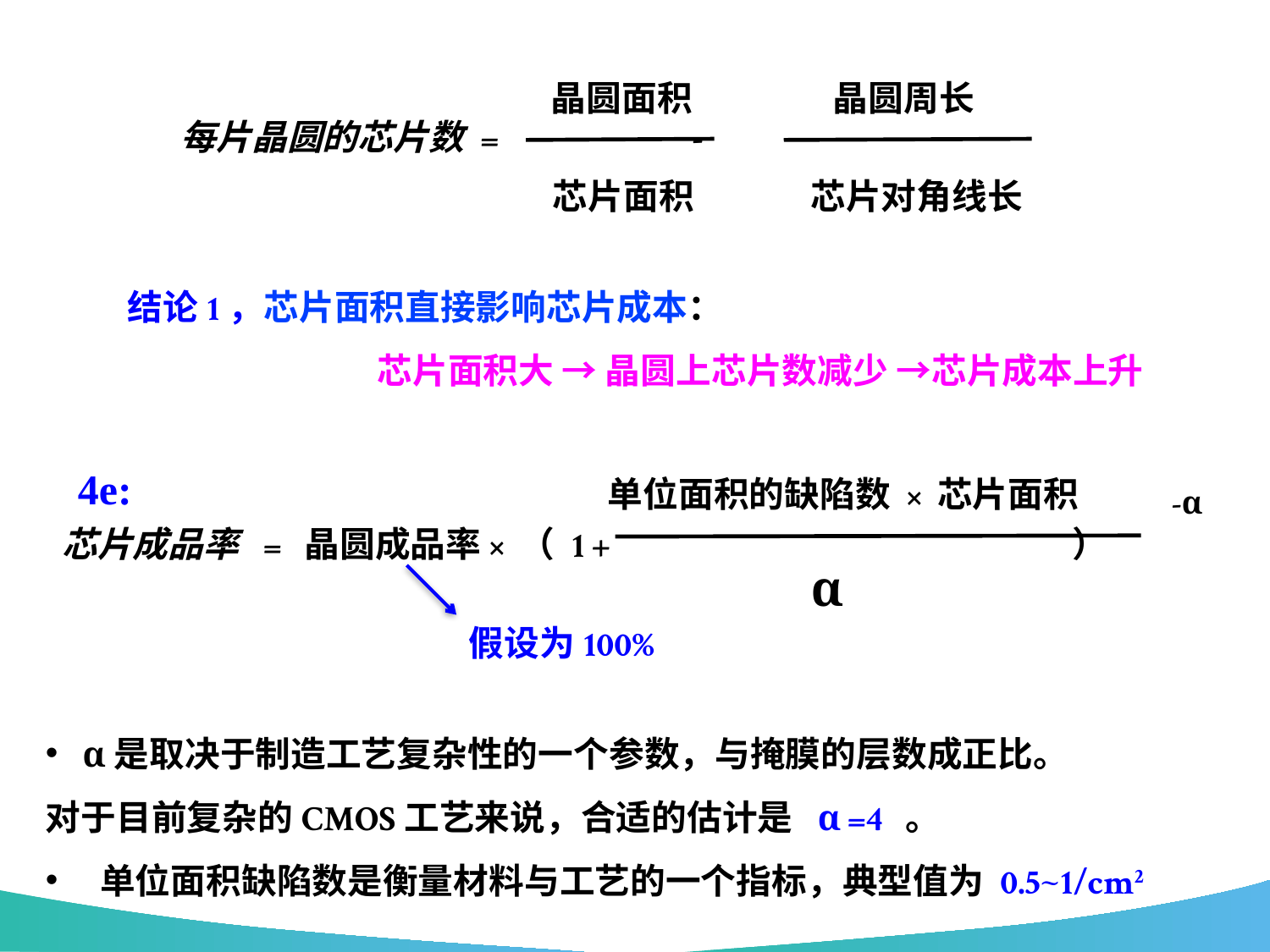

晶圆面积

  芯片面积
      晶圆周长

  芯片对角线长
每片晶圆的芯片数 =                           -
结论1，芯片面积直接影响芯片成本：
                              芯片面积大 → 晶圆上芯片数减少 →芯片成本上升
4e:
单位面积的缺陷数 × 芯片面积

                    α
-α
芯片成品率  =  晶圆成品率× （ 1 +                                                               ）
假设为100%
 α是取决于制造工艺复杂性的一个参数，与掩膜的层数成正比。
对于目前复杂的CMOS工艺来说，合适的估计是  α =4  。
  单位面积缺陷数是衡量材料与工艺的一个指标，典型值为 0.5~1/cm2